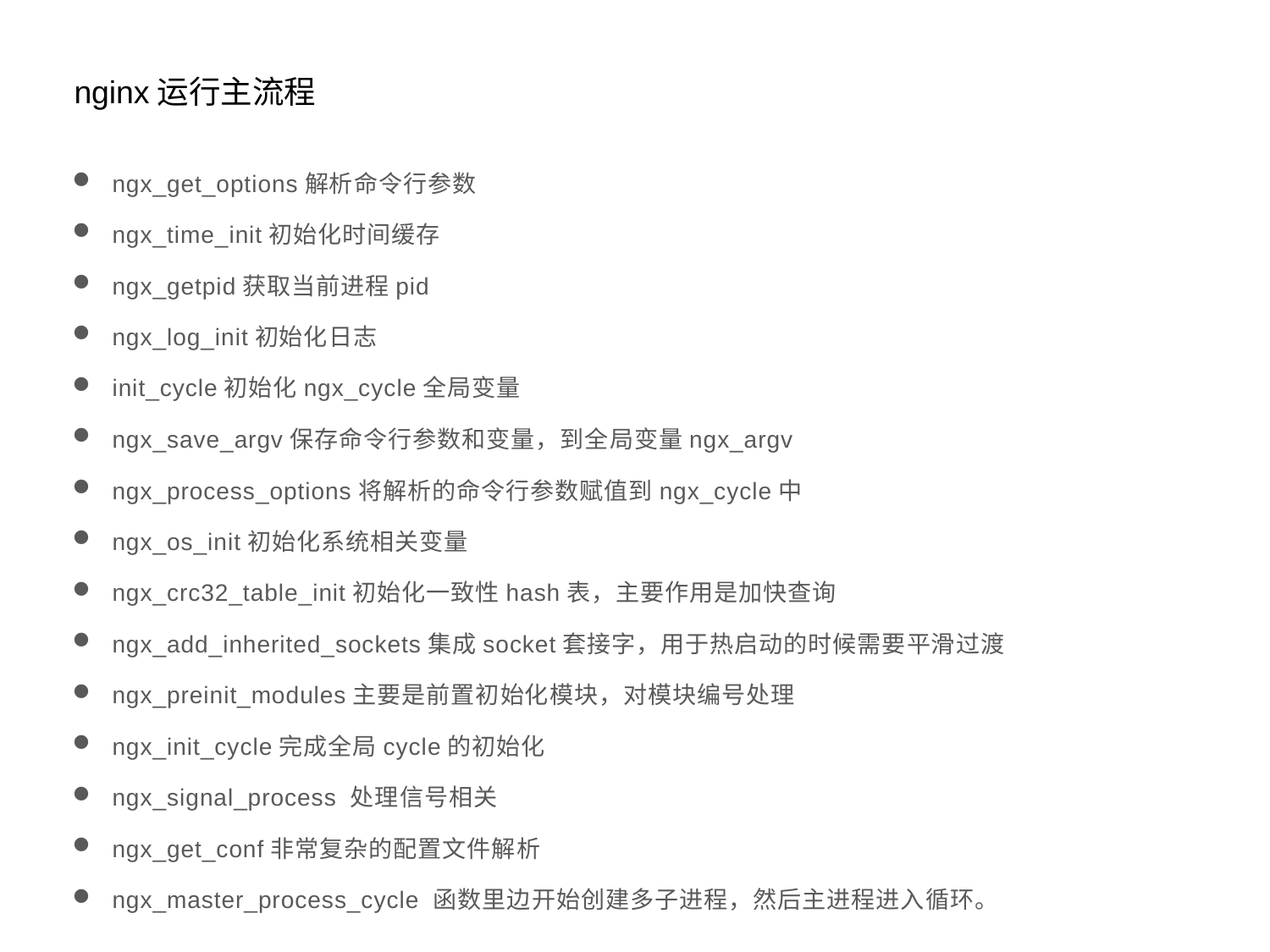

nginx运行主流程
ngx_get_options解析命令行参数
ngx_time_init初始化时间缓存
ngx_getpid获取当前进程pid
ngx_log_init初始化日志
init_cycle初始化ngx_cycle全局变量
ngx_save_argv保存命令行参数和变量，到全局变量ngx_argv
ngx_process_options将解析的命令行参数赋值到ngx_cycle中
ngx_os_init初始化系统相关变量
ngx_crc32_table_init初始化一致性hash表，主要作用是加快查询
ngx_add_inherited_sockets集成socket套接字，用于热启动的时候需要平滑过渡
ngx_preinit_modules主要是前置初始化模块，对模块编号处理
ngx_init_cycle完成全局cycle的初始化
ngx_signal_process 处理信号相关
ngx_get_conf非常复杂的配置文件解析
ngx_master_process_cycle 函数里边开始创建多子进程，然后主进程进入循环。